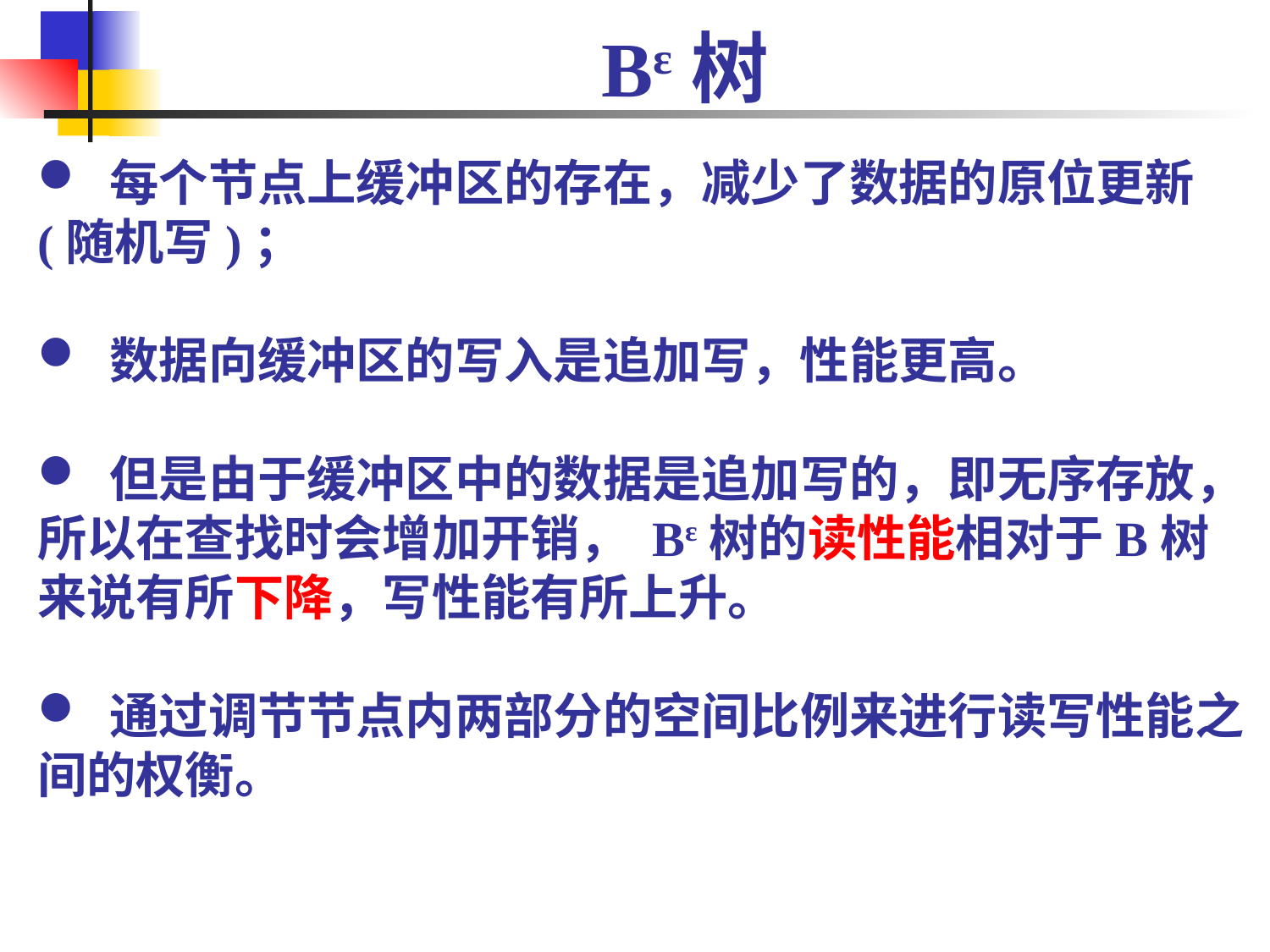

# Bɛ树
 每个节点上缓冲区的存在，减少了数据的原位更新(随机写)；

 数据向缓冲区的写入是追加写，性能更高。

 但是由于缓冲区中的数据是追加写的，即无序存放，所以在查找时会增加开销， Bɛ树的读性能相对于B树来说有所下降，写性能有所上升。

 通过调节节点内两部分的空间比例来进行读写性能之间的权衡。